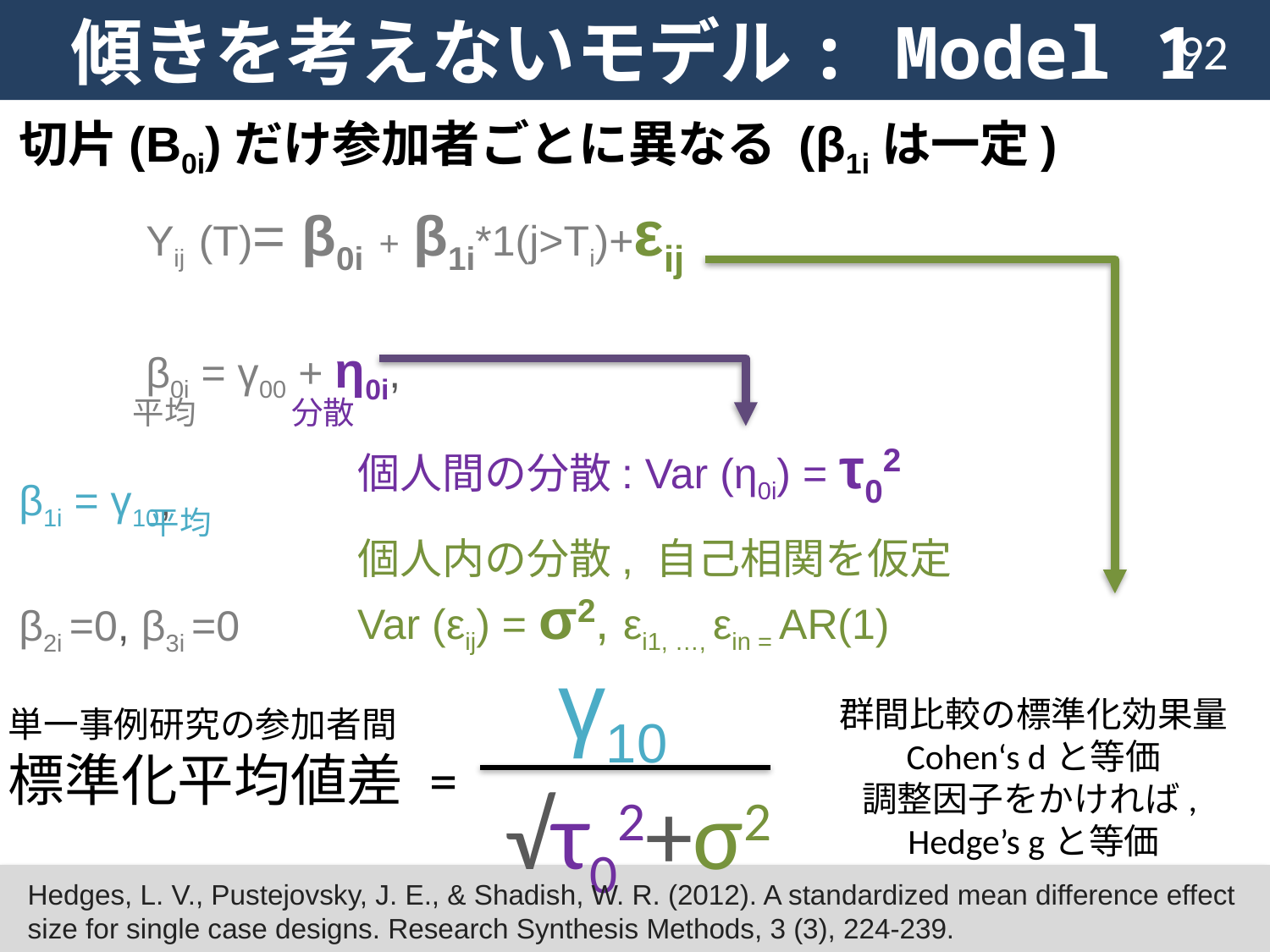

# 傾きを考えないモデル: Model 1
92
切片(B0i)だけ参加者ごとに異なる (β1iは一定)
	Yij (T)= β0i + β1i*1(j>Ti)+εij

	β0i = γ00 + η0i,

β1i = γ10,

β2i =0, β3i =0

平均　　　分散
個人間の分散: Var (η0i) = τ02
平均
個人内の分散, 自己相関を仮定
Var (εij) = σ2, εi1, …, εin = AR(1)
γ10
群間比較の標準化効果量
Cohen‘s dと等価
調整因子をかければ,
Hedge’s gと等価
単一事例研究の参加者間
標準化平均値差 =
√τ02+σ2
Hedges, L. V., Pustejovsky, J. E., & Shadish, W. R. (2012). A standardized mean difference effect size for single case designs. Research Synthesis Methods, 3 (3), 224-239.